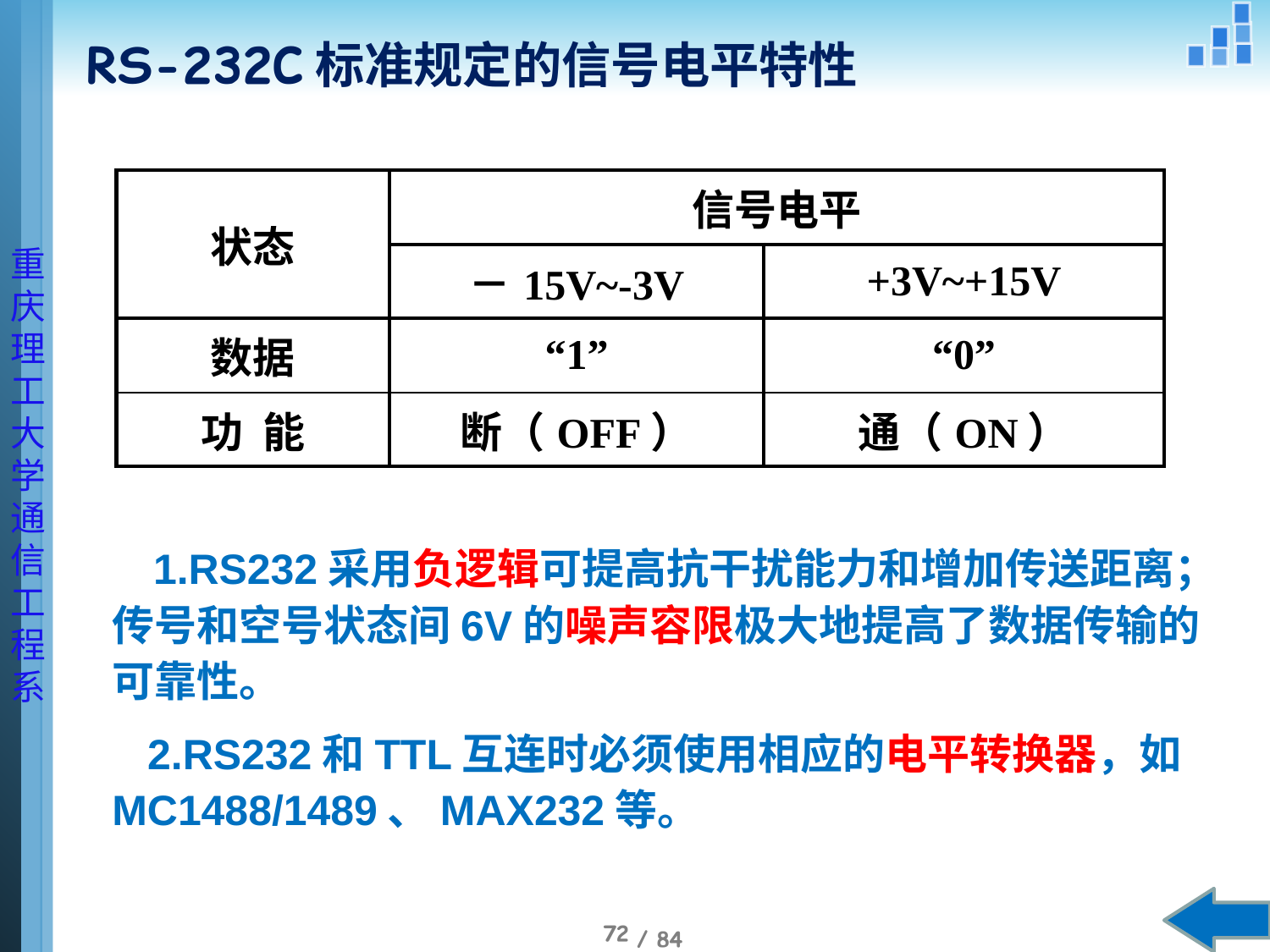

# RS-232C标准规定的信号电平特性
| 状态 | 信号电平 |  |
| --- | --- | --- |
|  | －15V~-3V | +3V~+15V |
| 数据 | “1” | “0” |
| 功 能 | 断（OFF） | 通（ON） |

   1.RS232采用负逻辑可提高抗干扰能力和增加传送距离；传号和空号状态间6V的噪声容限极大地提高了数据传输的可靠性。
   2.RS232和TTL互连时必须使用相应的电平转换器，如MC1488/1489、MAX232等。

72
/ 84